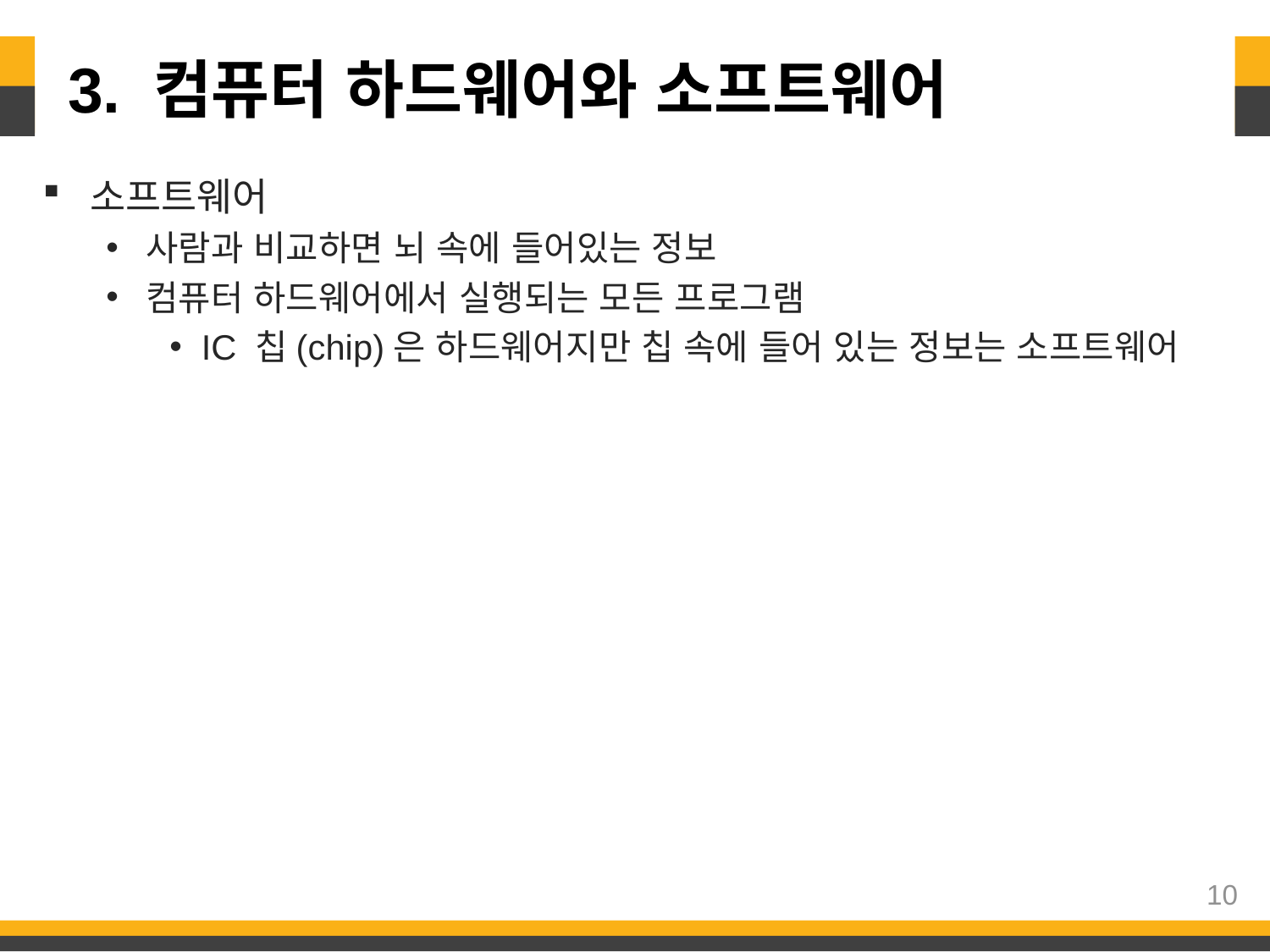

# 3. 컴퓨터 하드웨어와 소프트웨어
소프트웨어
사람과 비교하면 뇌 속에 들어있는 정보
컴퓨터 하드웨어에서 실행되는 모든 프로그램
IC 칩(chip)은 하드웨어지만 칩 속에 들어 있는 정보는 소프트웨어

현재를 컴퓨터 세상이라고 한다.
왜냐하면 컴퓨터 속에서 대부분의 생활이 이루어지기 때문이다.

더 정확하게 표현하면 소프트웨어 세상이다.
컴퓨터는 소프트웨어로 동작하기 때문이다
10